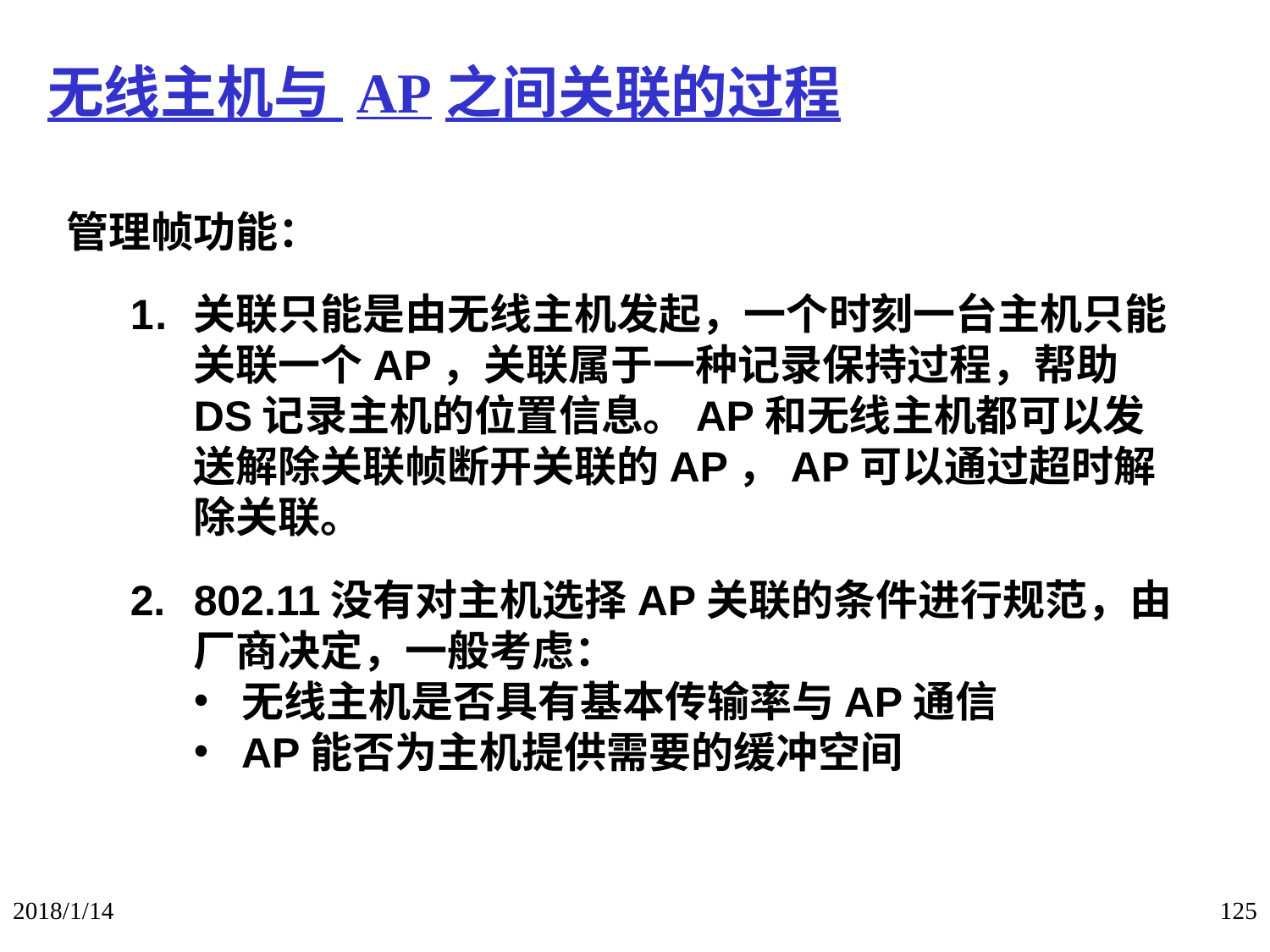

无线主机与 AP之间关联的过程
管理帧功能：
关联只能是由无线主机发起，一个时刻一台主机只能关联一个AP，关联属于一种记录保持过程，帮助DS记录主机的位置信息。AP和无线主机都可以发送解除关联帧断开关联的AP，AP可以通过超时解除关联。
802.11没有对主机选择AP关联的条件进行规范，由厂商决定，一般考虑：
无线主机是否具有基本传输率与AP通信
AP能否为主机提供需要的缓冲空间
2018/1/14
125